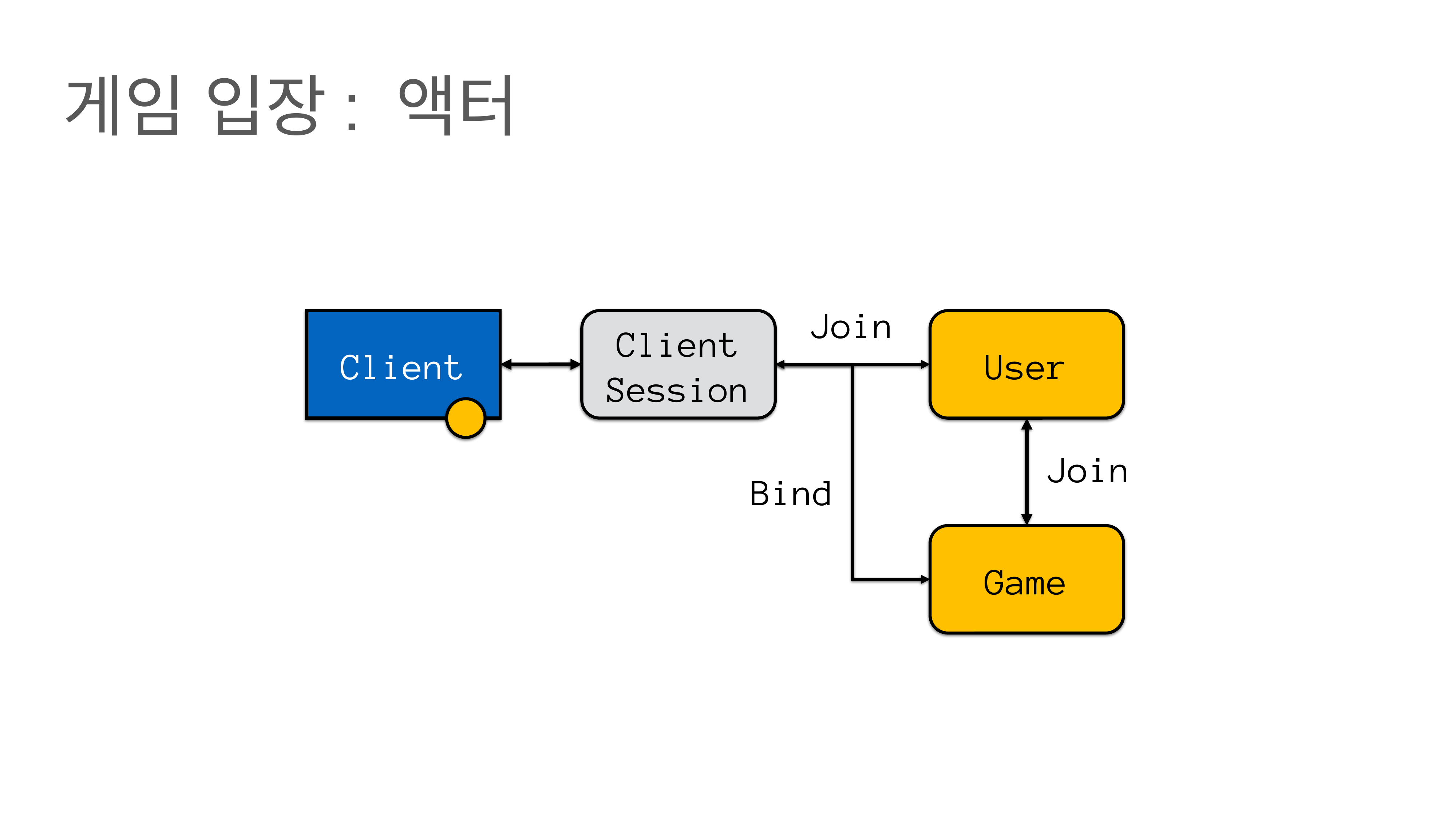

게임 입장: 액터
Join
Client
Session
Client
User

Join
Bind
Game